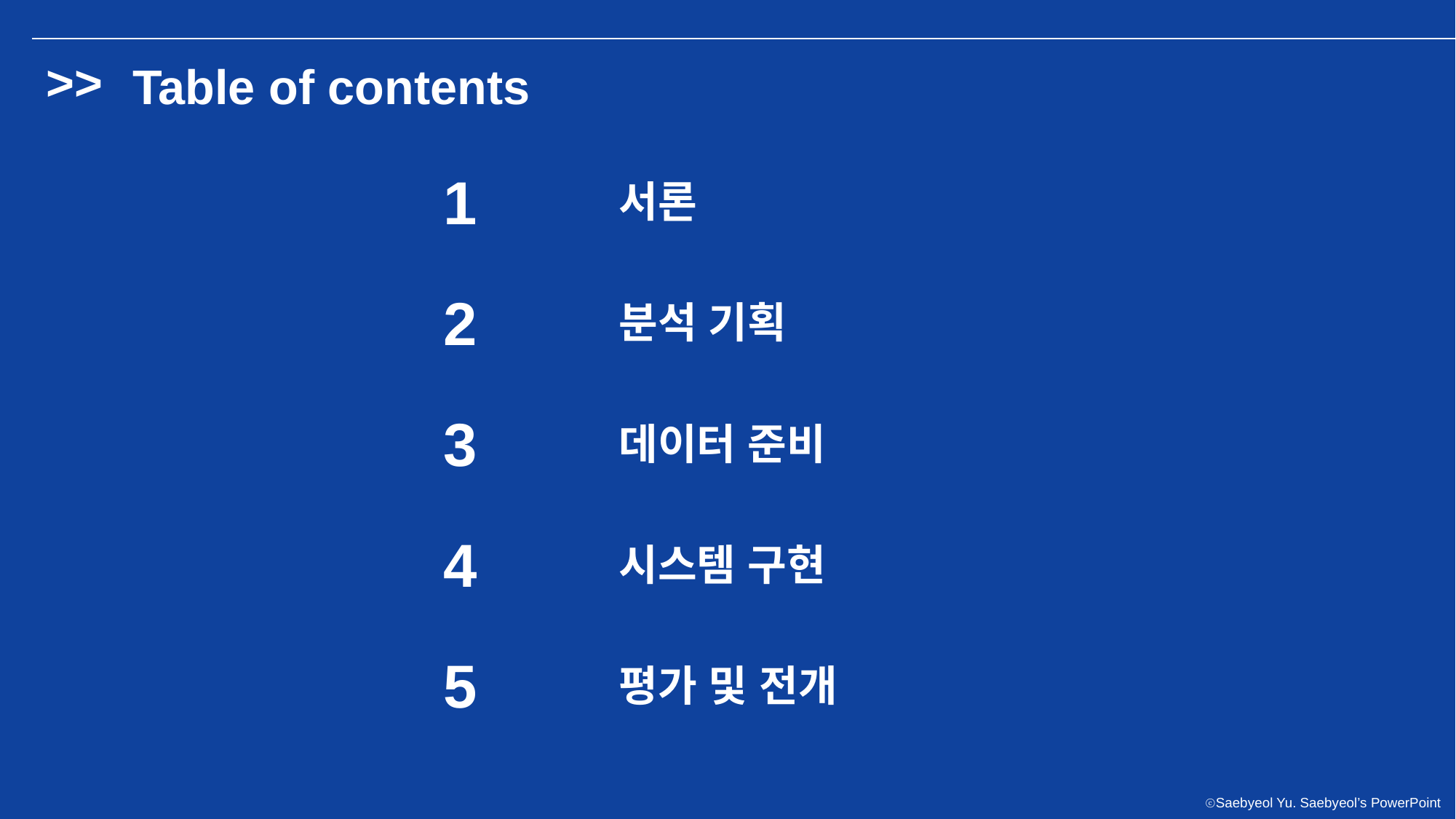

>>
Table of contents
1
서론
2
분석 기획
3
데이터 준비
4
시스템 구현
5
평가 및 전개